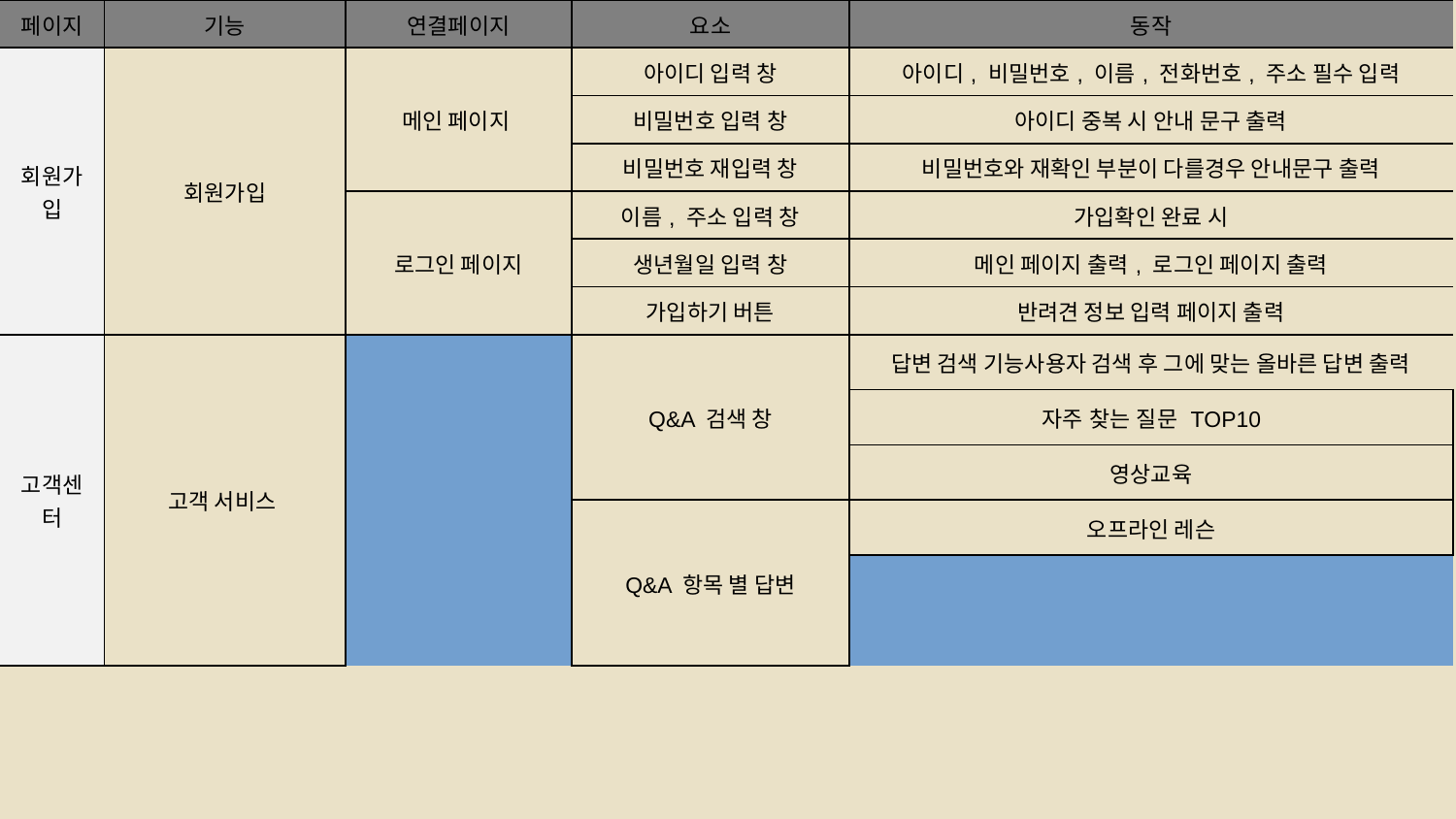

# 요구사항 분석 -  (회원가입 페이지 / 고객센터 페이지)

| 페이지 | 기능 |  | 연결페이지 | 요소 | 동작 |
| --- | --- | --- | --- | --- | --- |
| 회원가입 | 회원가입 |  | 메인 페이지 | 아이디 입력 창 | 아이디, 비밀번호, 이름, 전화번호, 주소 필수 입력 |
|  |  |  |  | 비밀번호 입력 창 | 아이디 중복 시 안내 문구 출력 |
|  |  |  |  | 비밀번호 재입력 창 | 비밀번호와 재확인 부분이 다를경우 안내문구 출력 |
|  |  |  | 로그인 페이지 | 이름, 주소 입력 창 | 가입확인 완료 시 |
|  |  |  |  | 생년월일 입력 창 | 메인 페이지 출력, 로그인 페이지 출력 |
|  |  |  |  | 가입하기 버튼 | 반려견 정보 입력 페이지 출력 |
| 고객센터 | 고객 서비스 |  | Q&A 검색 창 | 답변 검색 기능 | 사용자 검색 후 그에 맞는 올바른 답변 출력 |
|  |  |  |  | 자주 찾는 질문 TOP10 |  |
|  |  |  |  | 영상교육 |  |
|  |  |  | Q&A 항목 별 답변 | 오프라인 레슨 | 항목 별 버튼 클릭 후 관련된 답변 출력 |
|  |  |  |  | 상품문의 |  |
|  |  |  |  | 교환/반품 |  |